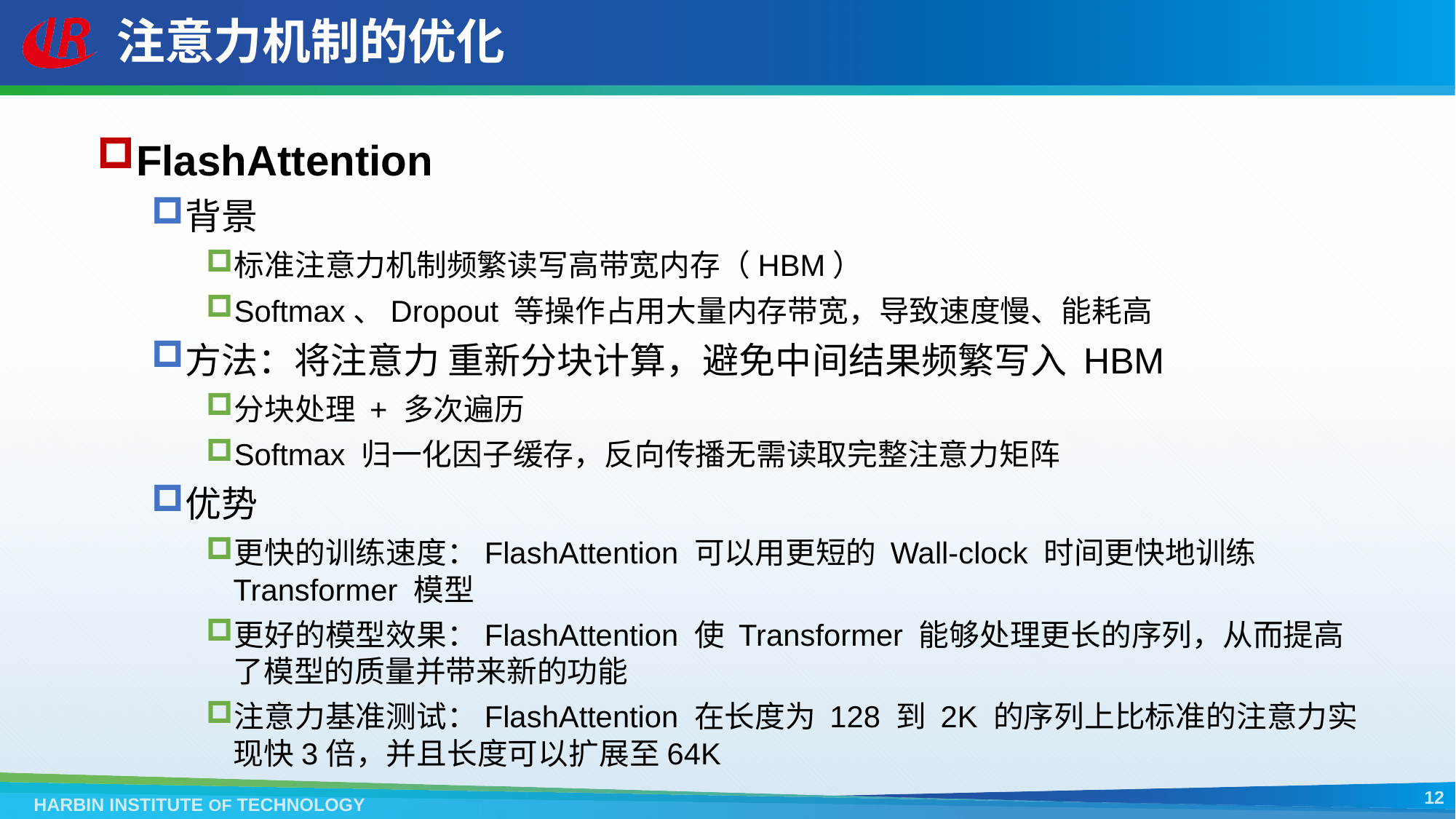

# 注意力机制的优化
FlashAttention
背景
标准注意力机制频繁读写高带宽内存（HBM）
Softmax、Dropout 等操作占用大量内存带宽，导致速度慢、能耗高
方法：将注意力 重新分块计算，避免中间结果频繁写入 HBM
分块处理 + 多次遍历
Softmax 归一化因子缓存，反向传播无需读取完整注意力矩阵
优势
更快的训练速度：FlashAttention 可以用更短的 Wall-clock 时间更快地训练 Transformer 模型
更好的模型效果：FlashAttention 使 Transformer 能够处理更长的序列，从而提高了模型的质量并带来新的功能
注意力基准测试：FlashAttention 在长度为 128 到 2K 的序列上比标准的注意力实现快3倍，并且长度可以扩展至64K

12
HARBIN INSTITUTE OF TECHNOLOGY